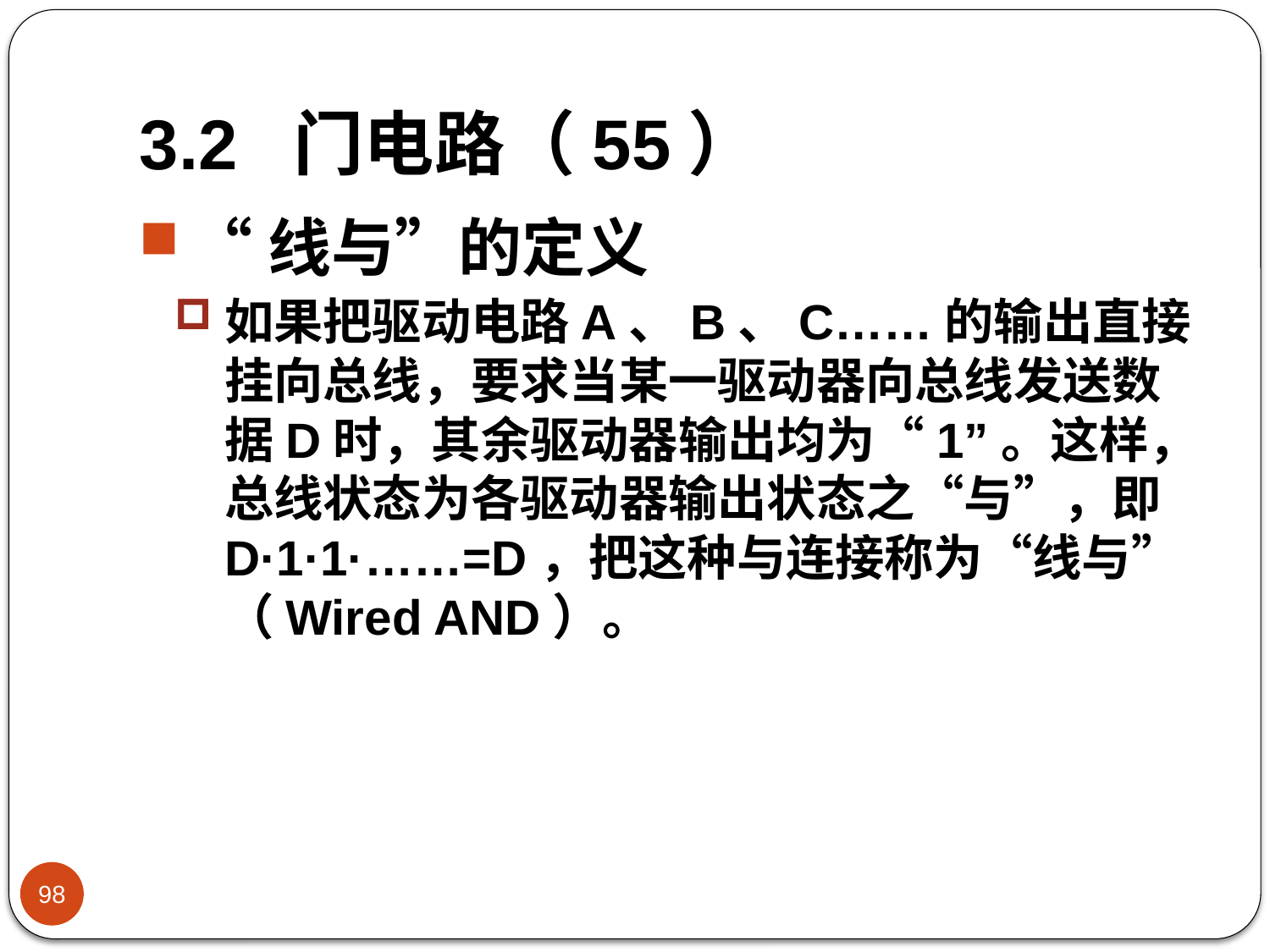

# 3.2  门电路（55）
“线与”的定义
如果把驱动电路A、B、C……的输出直接挂向总线，要求当某一驱动器向总线发送数据D时，其余驱动器输出均为“1”。这样，总线状态为各驱动器输出状态之“与”，即D·1·1·……=D，把这种与连接称为“线与”（Wired AND）。
98